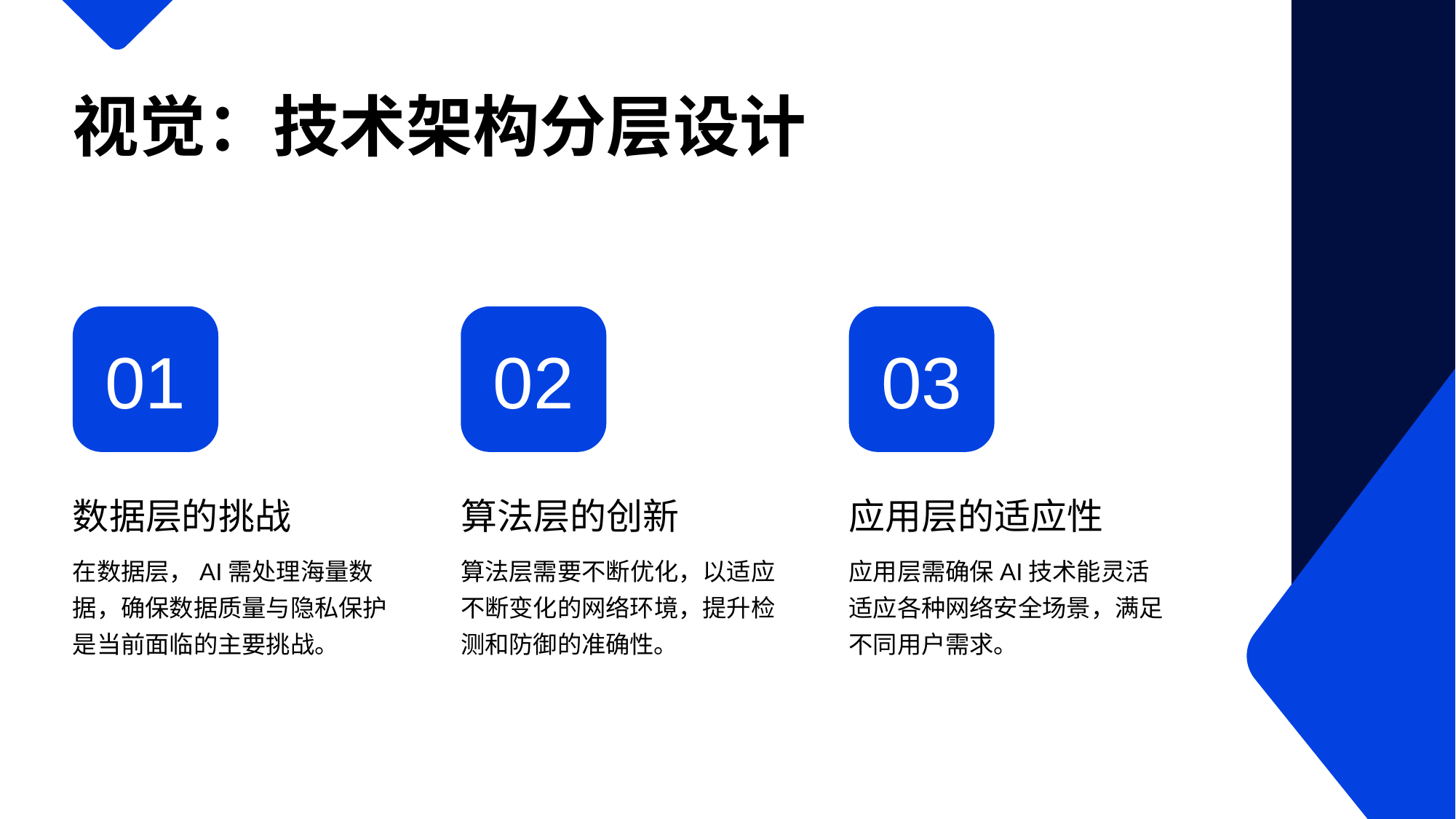

视觉：技术架构分层设计

01
02
03
数据层的挑战
算法层的创新
应用层的适应性
在数据层，AI需处理海量数据，确保数据质量与隐私保护是当前面临的主要挑战。
算法层需要不断优化，以适应不断变化的网络环境，提升检测和防御的准确性。
应用层需确保AI技术能灵活适应各种网络安全场景，满足不同用户需求。